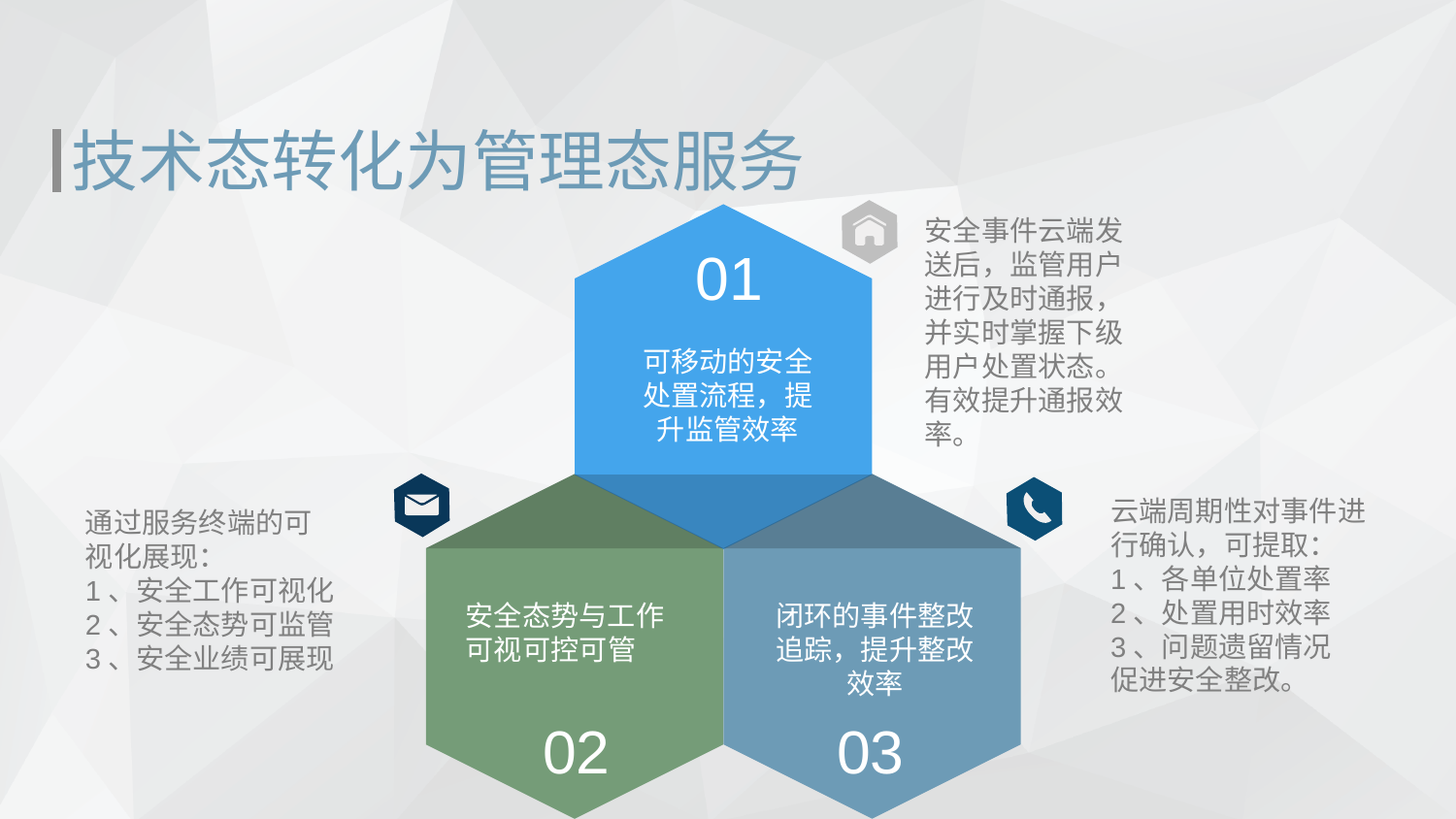

技术态转化为管理态服务

安全事件云端发送后，监管用户进行及时通报，并实时掌握下级用户处置状态。有效提升通报效率。

01
可移动的安全处置流程，提升监管效率

云端周期性对事件进行确认，可提取：
1、各单位处置率
2、处置用时效率
3、问题遗留情况
促进安全整改。

通过服务终端的可视化展现：
1、安全工作可视化
2、安全态势可监管
3、安全业绩可展现
闭环的事件整改
追踪，提升整改效率
安全态势与工作
可视可控可管
02
03